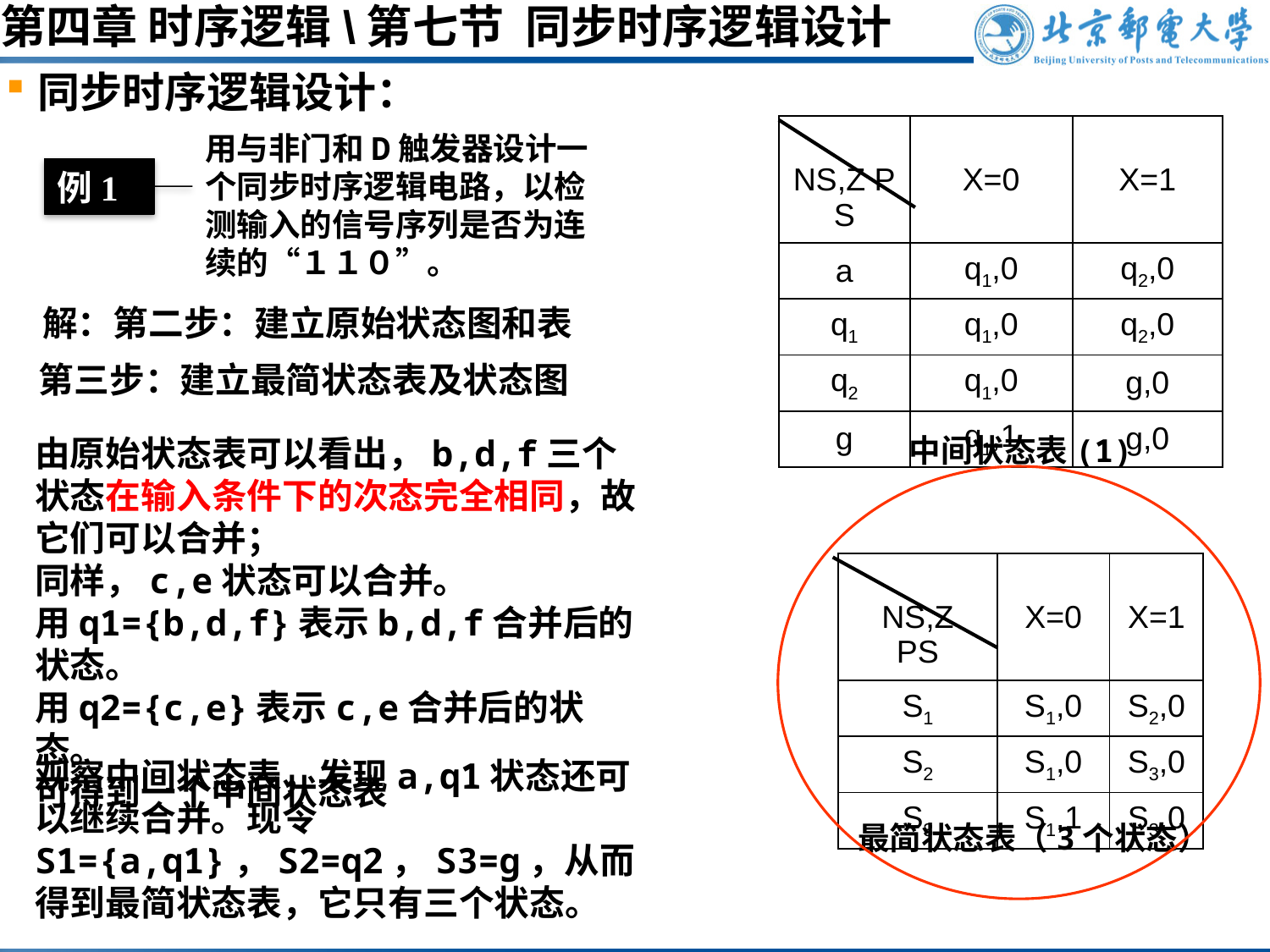

第四章 时序逻辑\第七节  同步时序逻辑设计
同步时序逻辑设计：
| NS,Z PS | X=0 | X=1 |
| --- | --- | --- |
| a | q1,0 | q2,0 |
| q1 | q1,0 | q2,0 |
| q2 | q1,0 | g,0 |
| g | q1,1 | g,0 |
用与非门和D触发器设计一个同步时序逻辑电路，以检测输入的信号序列是否为连续的“１１０”。
例1

解：第二步：建立原始状态图和表
第三步：建立最简状态表及状态图
由原始状态表可以看出，b,d,f三个状态在输入条件下的次态完全相同，故它们可以合并；
同样，c,e状态可以合并。
用q1={b,d,f}表示b,d,f合并后的状态。
用q2={c,e}表示c,e合并后的状态。
可得到一个中间状态表
中间状态表(1)

| NS,Z PS | X=0 | X=1 |
| --- | --- | --- |
| S1 | S1,0 | S2,0 |
| S2 | S1,0 | S3,0 |
| S3 | S1,1 | S3,0 |
观察中间状态表，发现a,q1状态还可以继续合并。现令S1={a,q1}，S2=q2，S3=g，从而得到最简状态表，它只有三个状态。
最简状态表（3个状态）
#